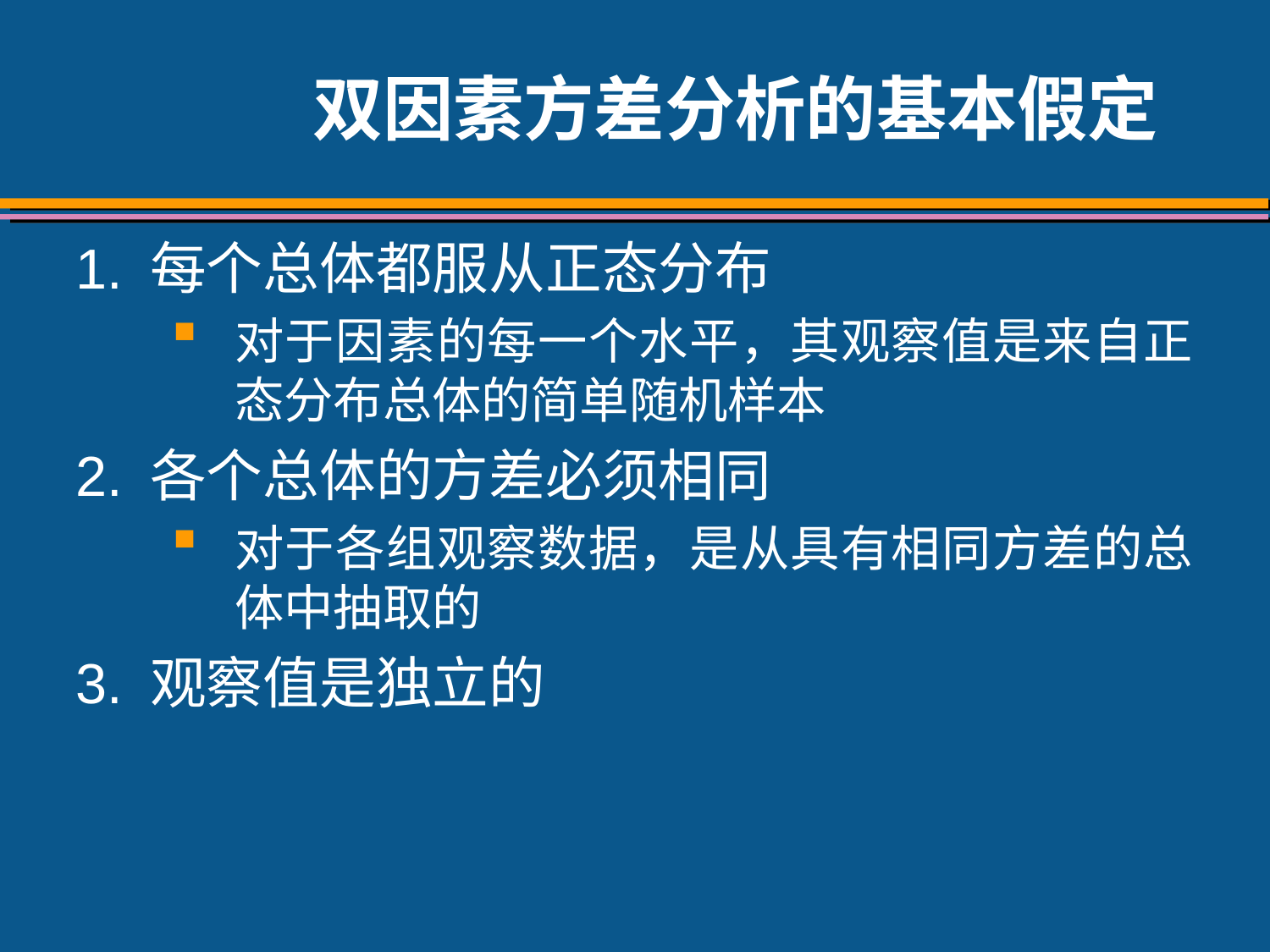

# 双因素方差分析的基本假定
每个总体都服从正态分布
对于因素的每一个水平，其观察值是来自正态分布总体的简单随机样本
各个总体的方差必须相同
对于各组观察数据，是从具有相同方差的总体中抽取的
观察值是独立的